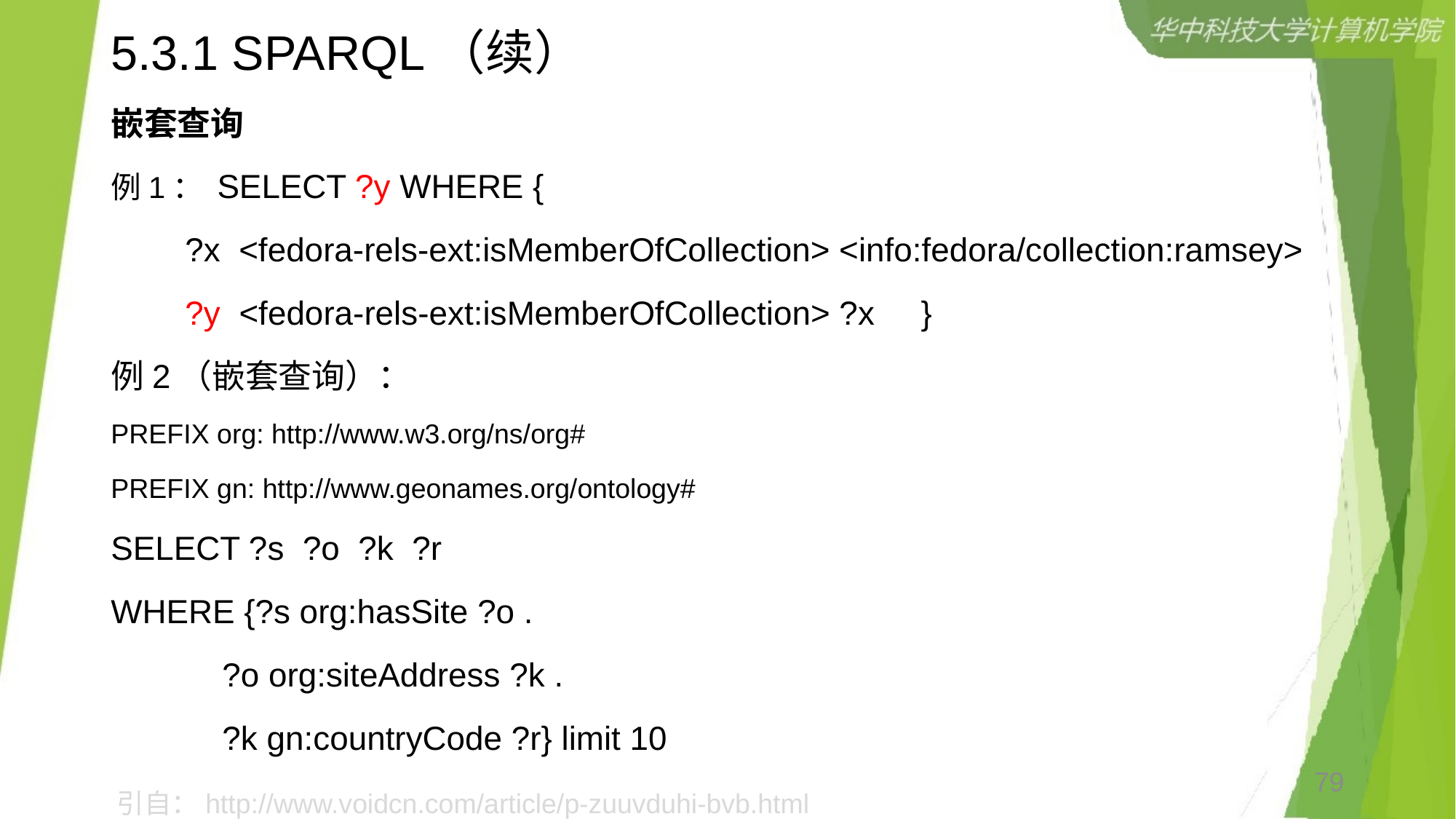

# 5.3.1 SPARQL（续）
嵌套查询
例1： SELECT ?y WHERE {
        ?x  <fedora-rels-ext:isMemberOfCollection> <info:fedora/collection:ramsey>
        ?y  <fedora-rels-ext:isMemberOfCollection> ?x     }
例2（嵌套查询）：
PREFIX org: http://www.w3.org/ns/org#
PREFIX gn: http://www.geonames.org/ontology#
SELECT ?s  ?o  ?k  ?r
WHERE {?s org:hasSite ?o .
            ?o org:siteAddress ?k .
            ?k gn:countryCode ?r} limit 10
79
引自：http://www.voidcn.com/article/p-zuuvduhi-bvb.html